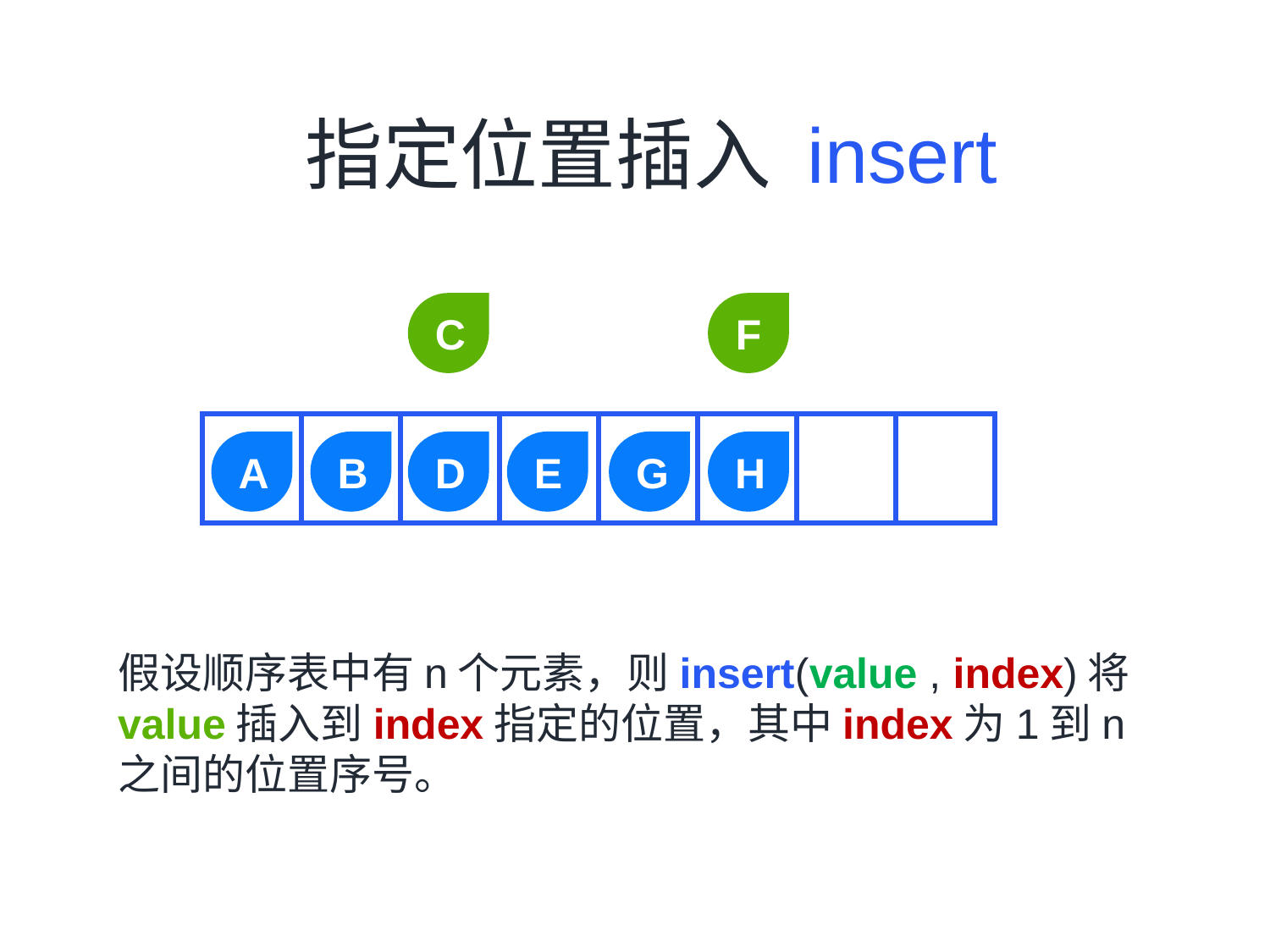

指定位置插入 insert
C
F

B
D
E
G
H
A
假设顺序表中有n个元素，则insert(value , index)将value插入到index指定的位置，其中index为1到n之间的位置序号。